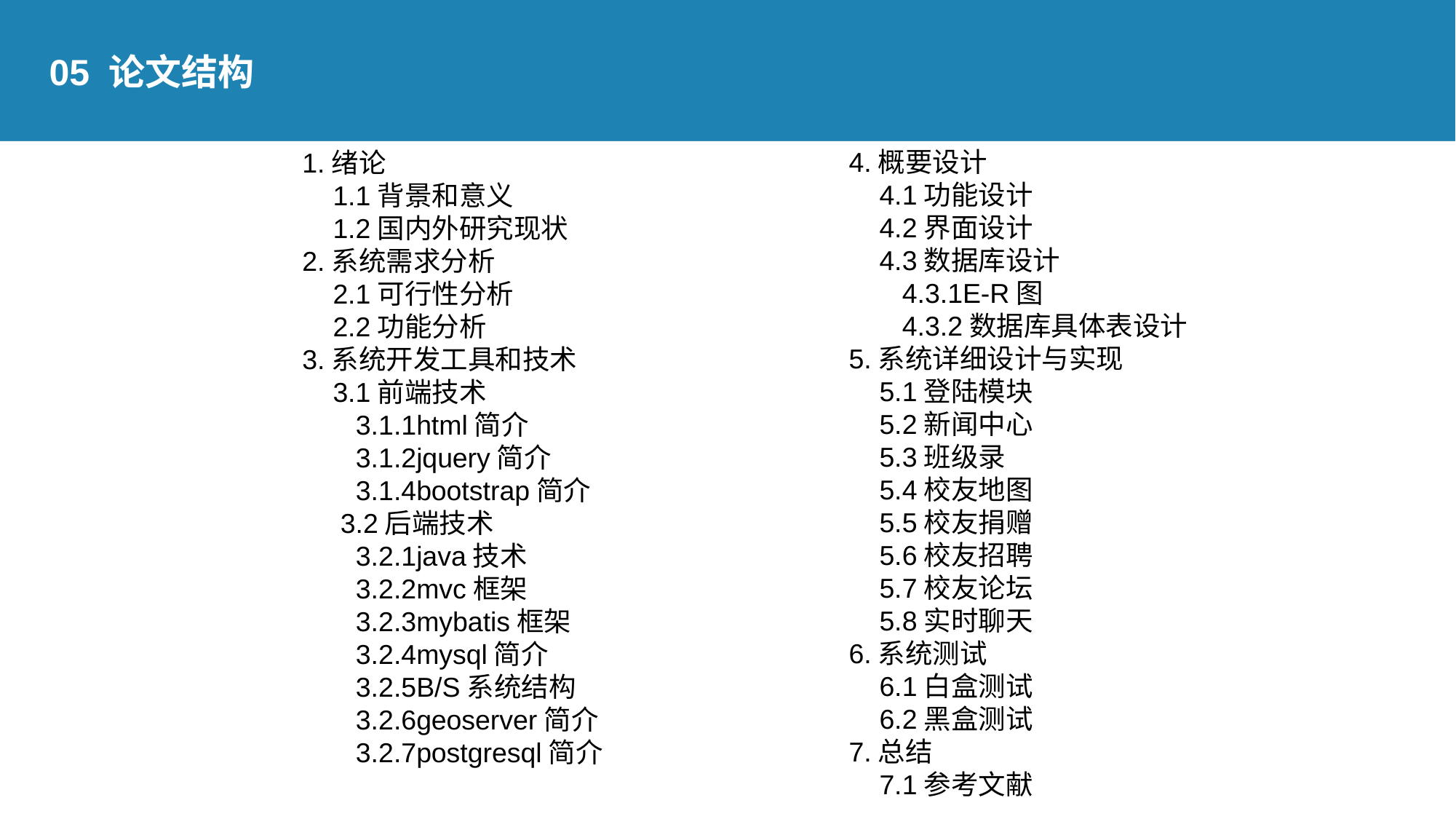

05 论文结构
 4.概要设计
     4.1功能设计
     4.2界面设计
     4.3数据库设计
        4.3.1E-R图
        4.3.2数据库具体表设计
 5.系统详细设计与实现
     5.1登陆模块
     5.2新闻中心
     5.3班级录
     5.4校友地图
     5.5校友捐赠
     5.6校友招聘
     5.7校友论坛
     5.8实时聊天
 6.系统测试
     6.1白盒测试
     6.2黑盒测试
 7.总结
     7.1参考文献

 1.绪论
     1.1背景和意义
     1.2国内外研究现状
 2.系统需求分析
     2.1可行性分析
     2.2功能分析
 3.系统开发工具和技术
     3.1前端技术
        3.1.1html简介
        3.1.2jquery简介
        3.1.4bootstrap简介
      3.2后端技术
        3.2.1java技术
        3.2.2mvc框架
        3.2.3mybatis框架
        3.2.4mysql简介
        3.2.5B/S系统结构
        3.2.6geoserver简介
        3.2.7postgresql简介